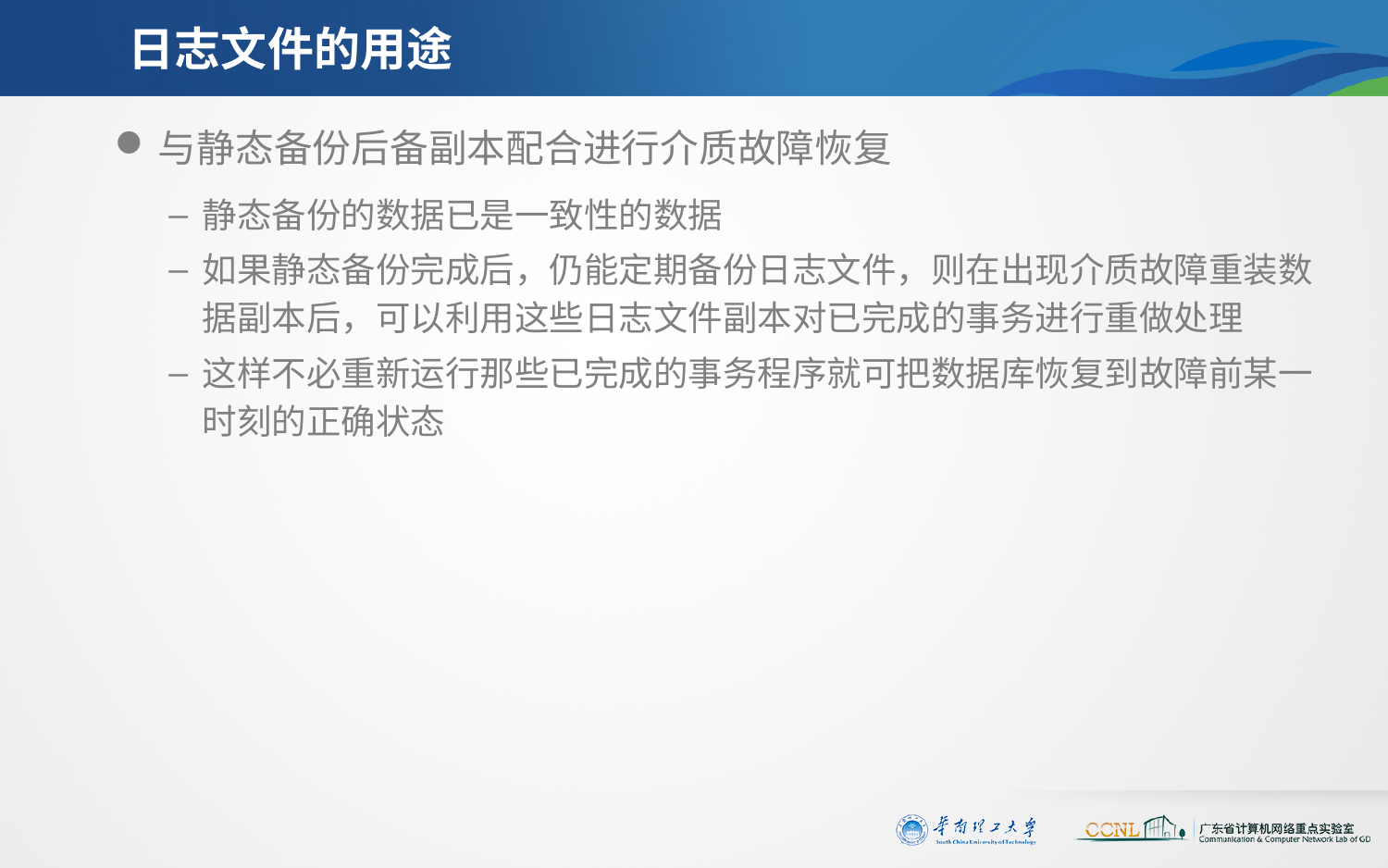

# 日志文件的用途
与静态备份后备副本配合进行介质故障恢复
静态备份的数据已是一致性的数据
如果静态备份完成后，仍能定期备份日志文件，则在出现介质故障重装数据副本后，可以利用这些日志文件副本对已完成的事务进行重做处理
这样不必重新运行那些已完成的事务程序就可把数据库恢复到故障前某一时刻的正确状态